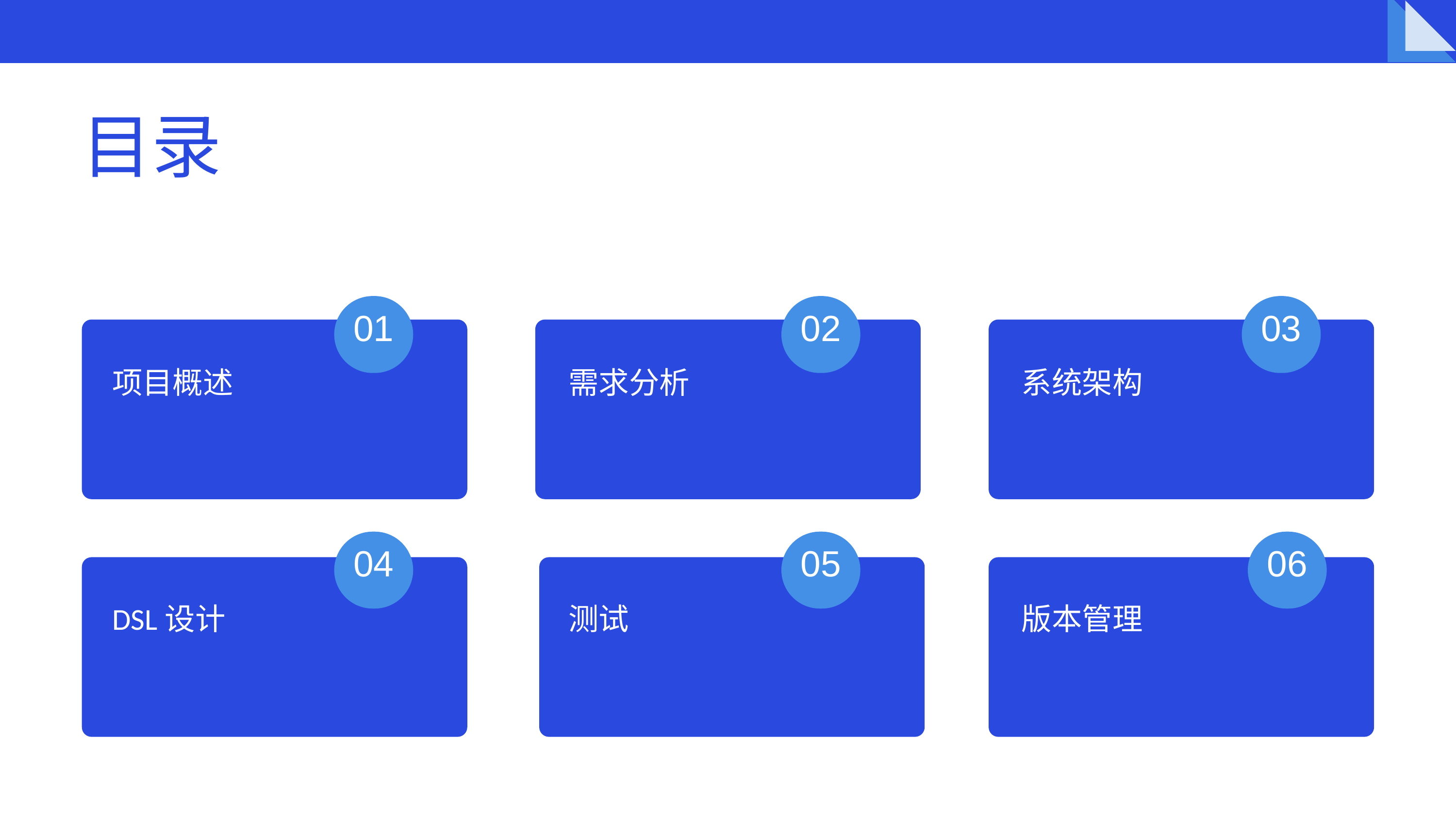

目录

01

02

03

项目概述

需求分析

系统架构

04

05

06

DSL设计

测试

版本管理